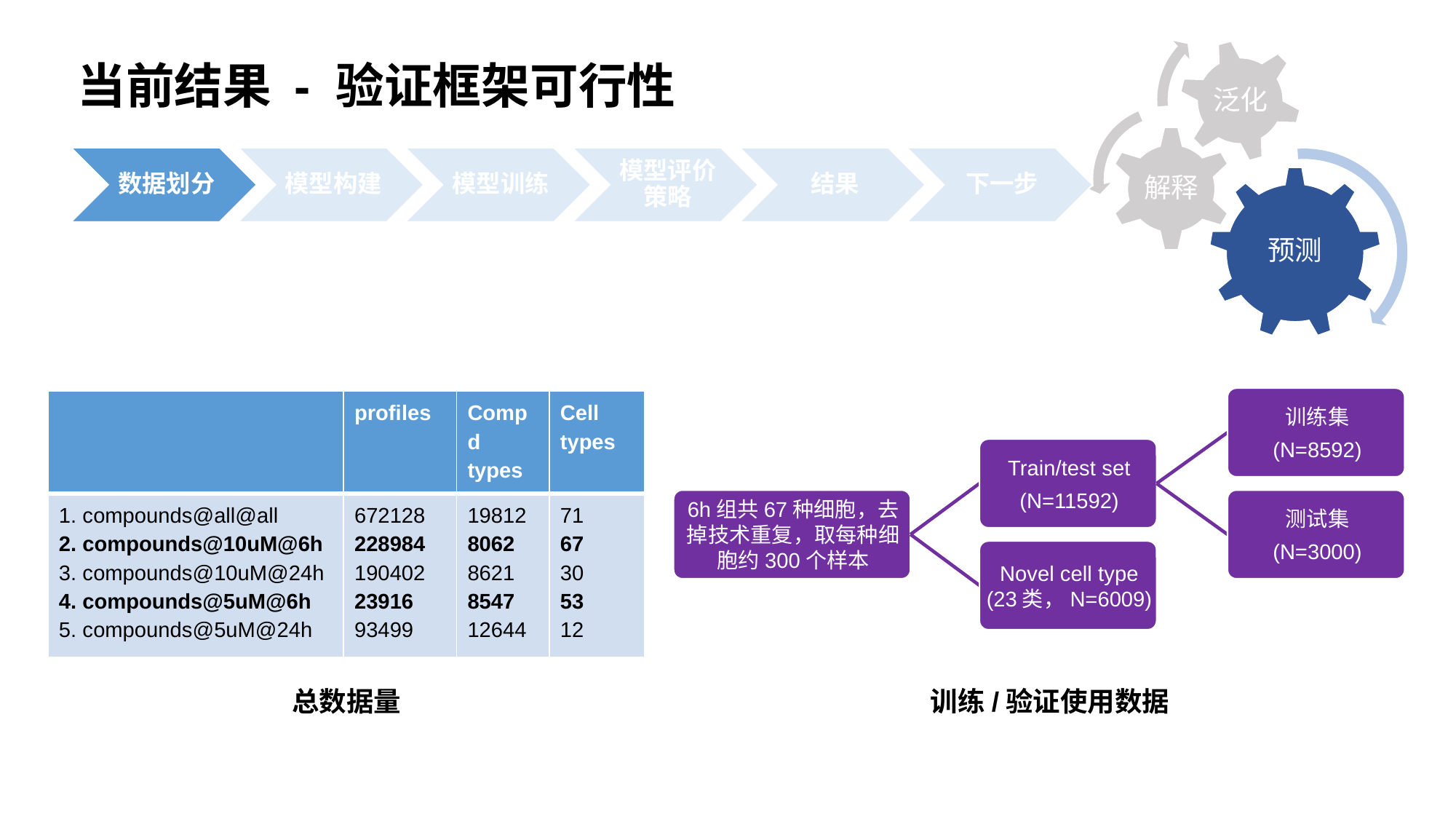

预测
解释
泛化
当前结果 - 验证框架可行性
数据划分
模型构建
模型训练
模型评价策略
结果
下一步
6h组共67种细胞，去掉技术重复，取每种细胞约300个样本

Train/test set
(N=11592)

训练集
(N=8592)

测试集
(N=3000)

Novel cell type (23类，N=6009)
|  | profiles | Compd types | Cell types |
| --- | --- | --- | --- |
| 1. compounds@all@all 2. compounds@10uM@6h 3. compounds@10uM@24h 4. compounds@5uM@6h 5. compounds@5uM@24h | 672128 228984 190402 23916 93499 | 19812 8062 8621 8547 12644 | 71 67 30 53 12 |
总数据量
训练/验证使用数据